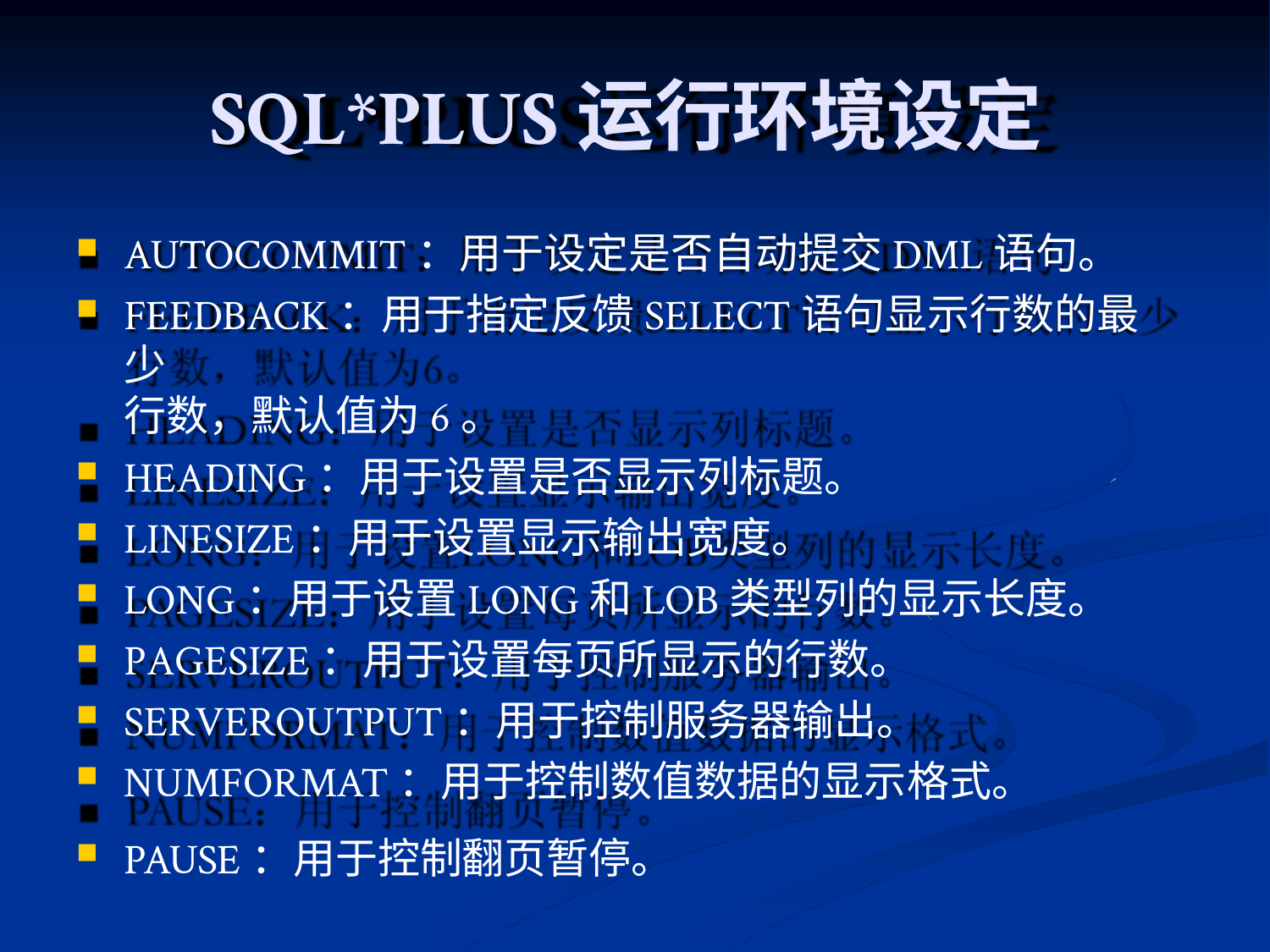

# SQL*PLUS运行环境设定

AUTOCOMMIT：用于设定是否自动提交DML语句。
FEEDBACK：用于指定反馈SELECT语句显示行数的最少
行数，默认值为6。
HEADING：用于设置是否显示列标题。
LINESIZE：用于设置显示输出宽度。
LONG：用于设置LONG和LOB类型列的显示长度。
PAGESIZE：用于设置每页所显示的行数。
SERVEROUTPUT：用于控制服务器输出。
NUMFORMAT：用于控制数值数据的显示格式。
PAUSE：用于控制翻页暂停。